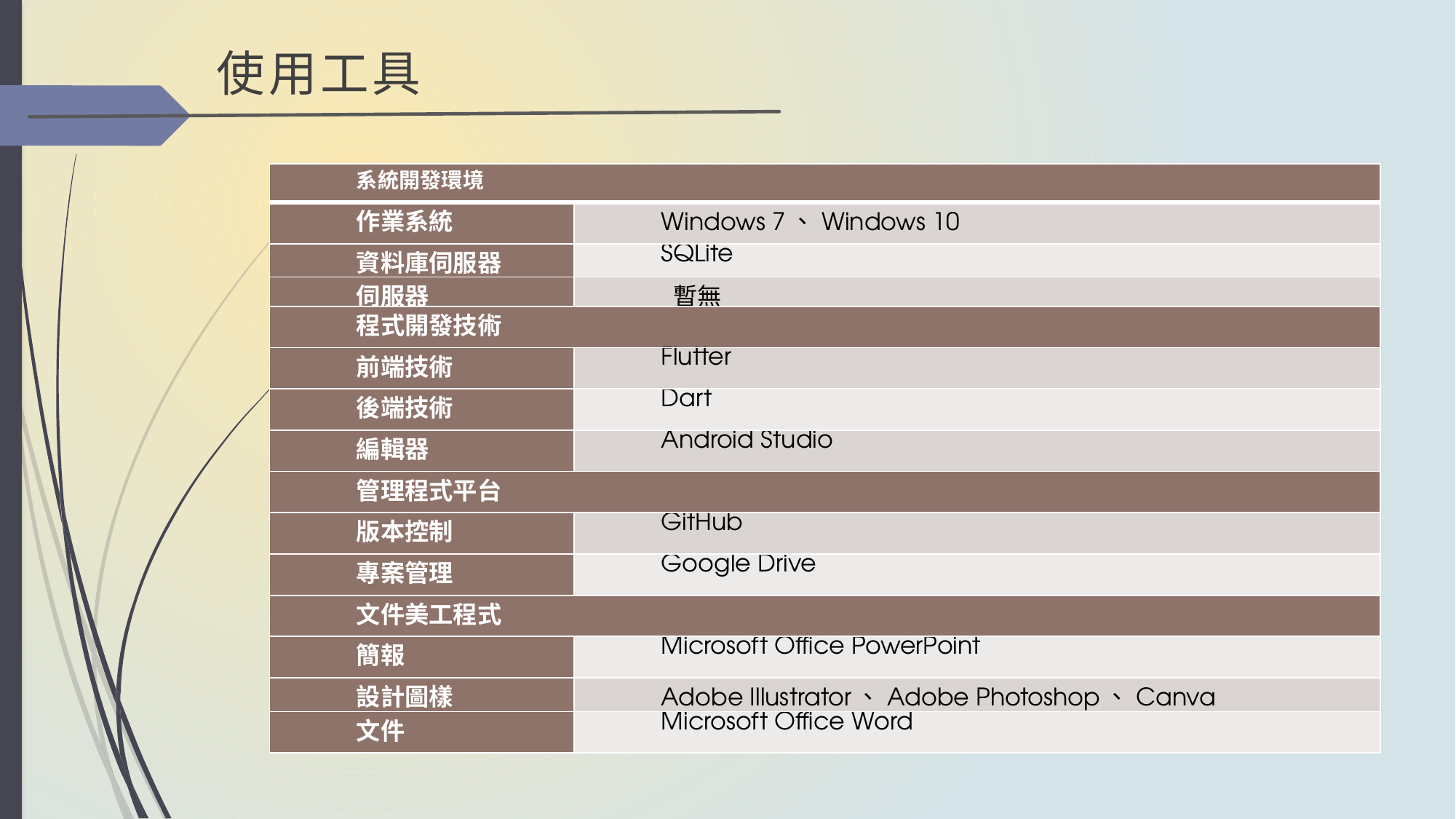

使用工具

| 系統開發環境 |  |
| --- | --- |
| 作業系統 | Windows 7、Windows 10 |
| 資料庫伺服器 | SQLite |
| 伺服器 | 暫無 |
| 程式開發技術 |  |
| 前端技術 | Flutter |
| 後端技術 | Dart |
| 編輯器 | Android Studio |
| 管理程式平台 |  |
| 版本控制 | GitHub |
| 專案管理 | Google Drive |
| 文件美工程式 |  |
| 簡報 | Microsoft Office PowerPoint |
| 設計圖樣 | Adobe Illustrator、Adobe Photoshop、Canva |
| 文件 | Microsoft Office Word |